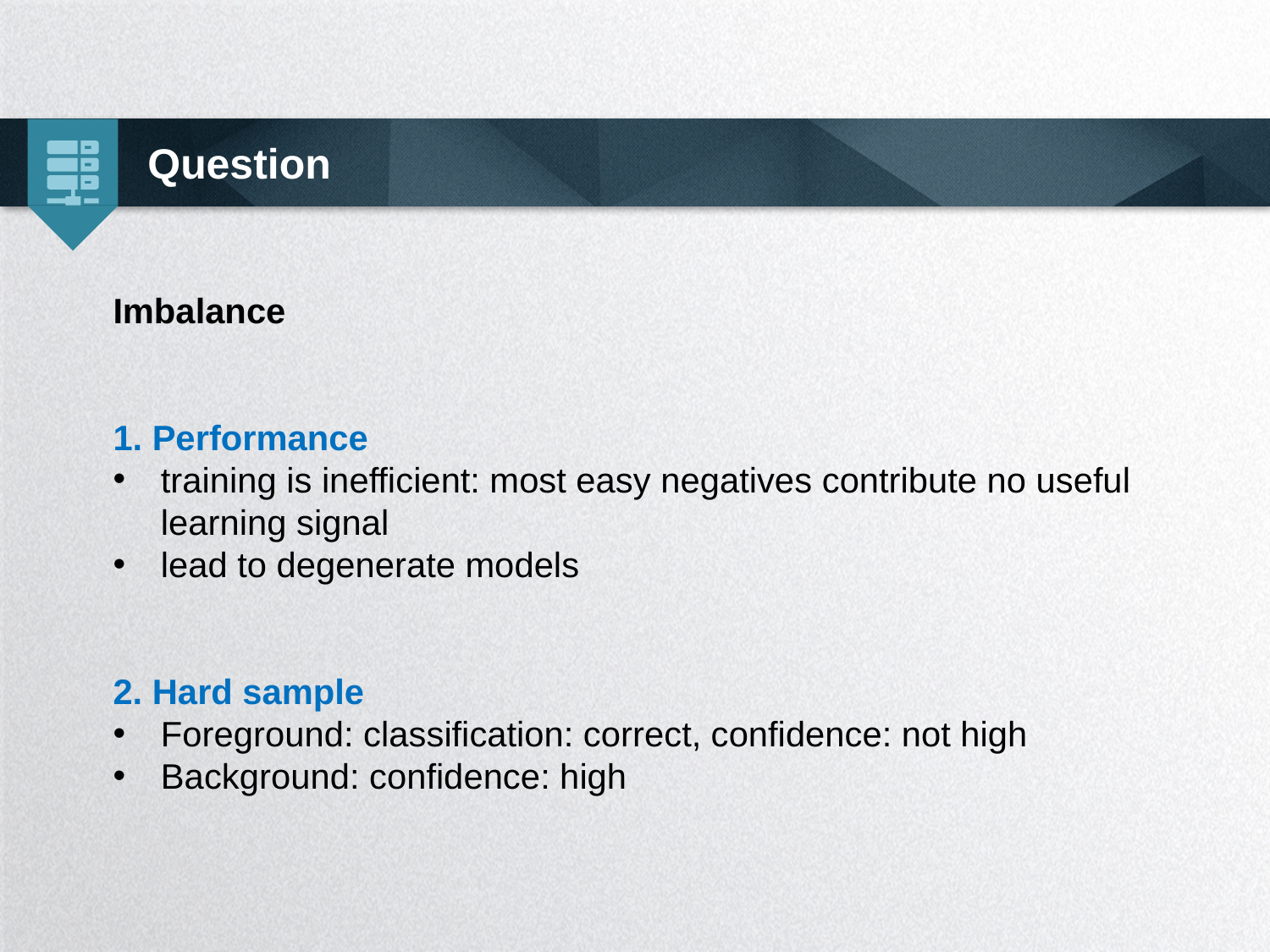

Question
Imbalance

1. Performance
training is inefficient: most easy negatives contribute no useful learning signal
lead to degenerate models

2. Hard sample
Foreground: classification: correct, confidence: not high
Background: confidence: high

延时符